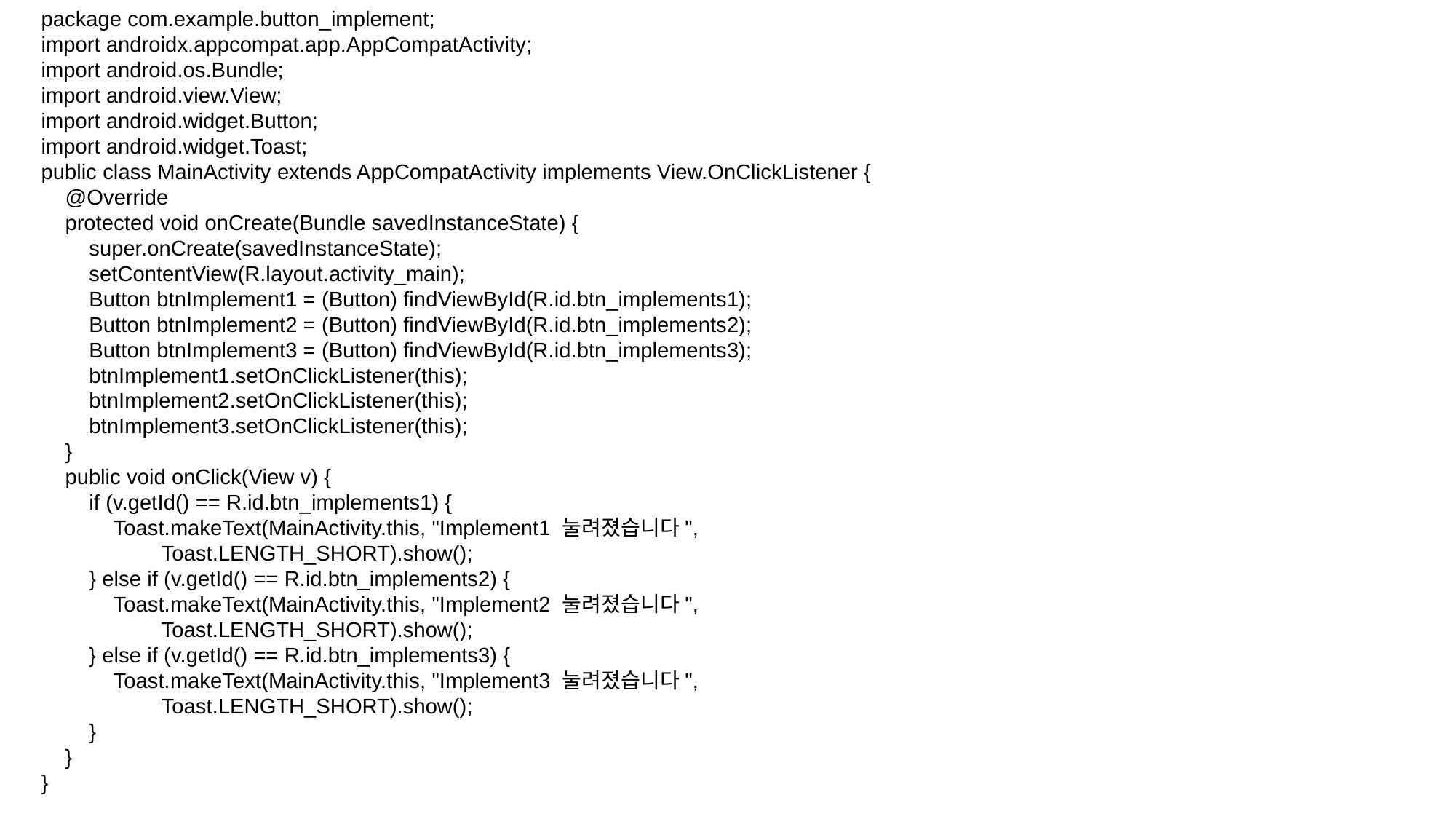

package com.example.button_implement;
import androidx.appcompat.app.AppCompatActivity;
import android.os.Bundle;
import android.view.View;
import android.widget.Button;
import android.widget.Toast;
public class MainActivity extends AppCompatActivity implements View.OnClickListener {
    @Override
    protected void onCreate(Bundle savedInstanceState) {
        super.onCreate(savedInstanceState);
        setContentView(R.layout.activity_main);
        Button btnImplement1 = (Button) findViewById(R.id.btn_implements1);
        Button btnImplement2 = (Button) findViewById(R.id.btn_implements2);
        Button btnImplement3 = (Button) findViewById(R.id.btn_implements3);
        btnImplement1.setOnClickListener(this);
        btnImplement2.setOnClickListener(this);
        btnImplement3.setOnClickListener(this);
    }
    public void onClick(View v) {
        if (v.getId() == R.id.btn_implements1) {
            Toast.makeText(MainActivity.this, "Implement1 눌려졌습니다",
                    Toast.LENGTH_SHORT).show();
        } else if (v.getId() == R.id.btn_implements2) {
            Toast.makeText(MainActivity.this, "Implement2 눌려졌습니다",
                    Toast.LENGTH_SHORT).show();
        } else if (v.getId() == R.id.btn_implements3) {
            Toast.makeText(MainActivity.this, "Implement3 눌려졌습니다",
                    Toast.LENGTH_SHORT).show();
        }
    }
}